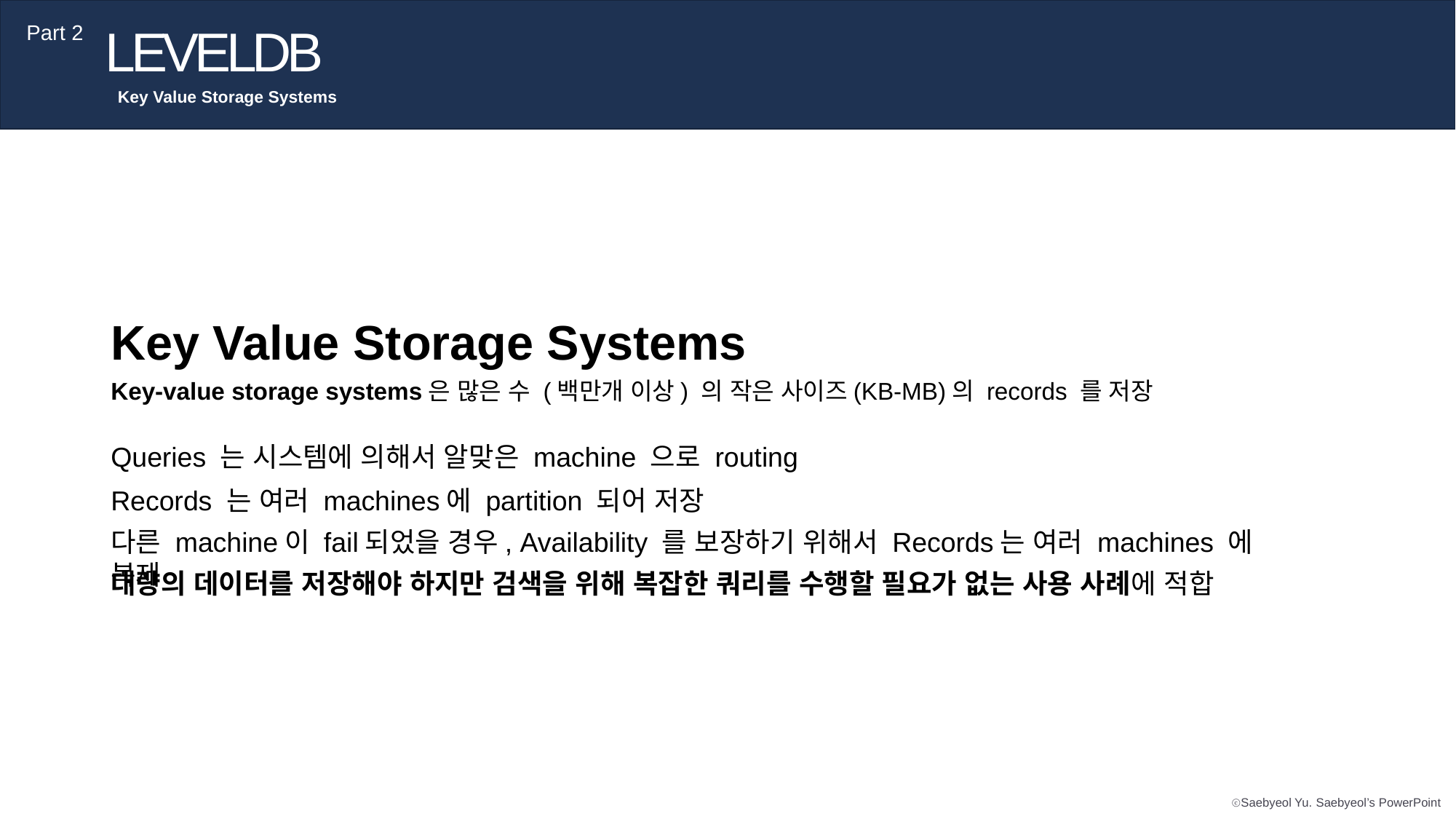

LEVELDB
Part 2
Key Value Storage Systems
Key Value Storage Systems
Key-value storage systems은 많은 수 (백만개 이상) 의 작은 사이즈(KB-MB)의 records 를 저장
Queries 는 시스템에 의해서 알맞은 machine 으로 routing
Records 는 여러 machines에 partition 되어 저장

다른 machine이 fail되었을 경우, Availability 를 보장하기 위해서 Records는 여러 machines 에 복제
대량의 데이터를 저장해야 하지만 검색을 위해 복잡한 쿼리를 수행할 필요가 없는 사용 사례에 적합